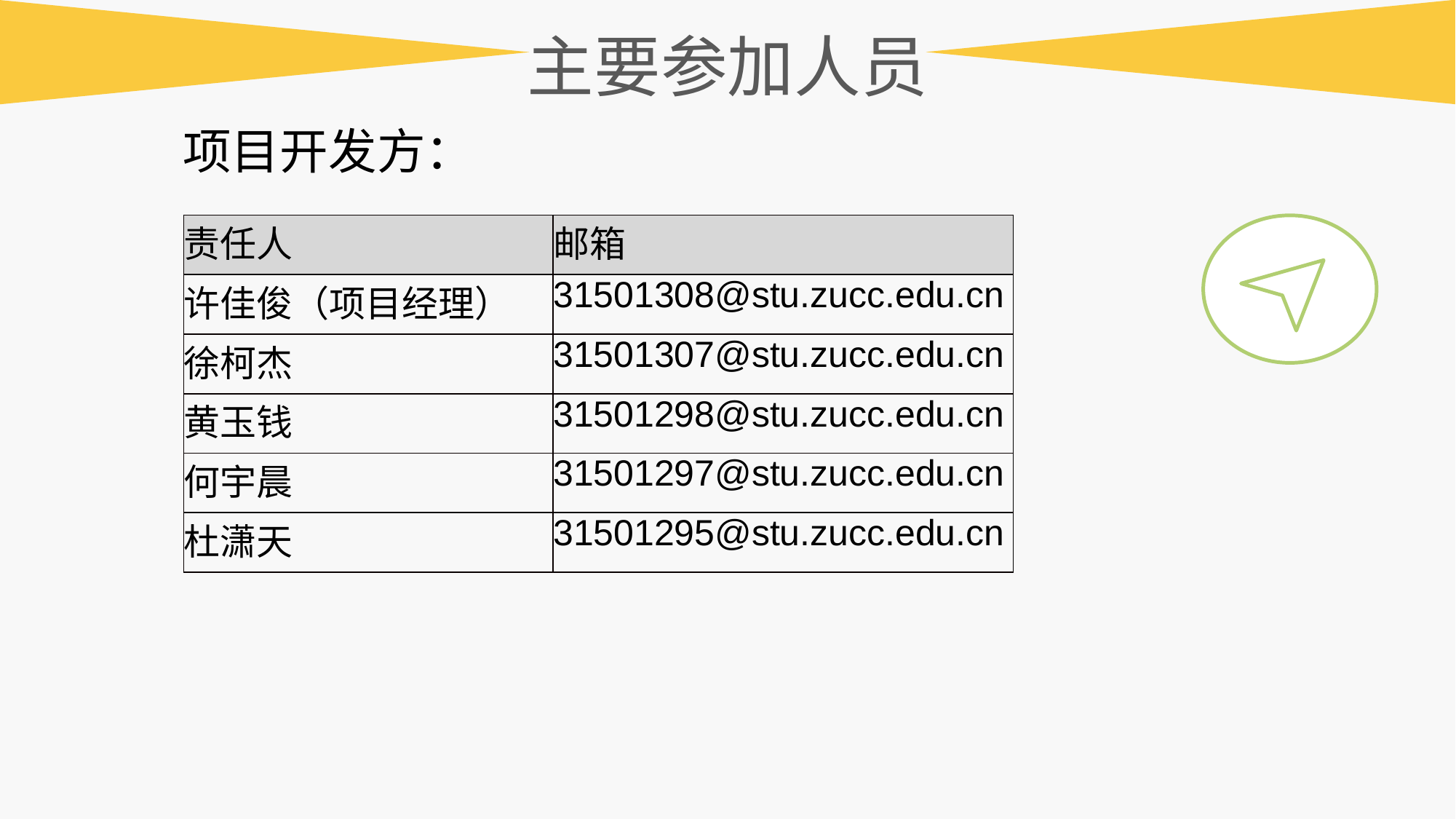

主要参加人员
项目开发方：

| 责任人 | 邮箱 |
| --- | --- |
| 许佳俊（项目经理） | 31501308@stu.zucc.edu.cn |
| 徐柯杰 | 31501307@stu.zucc.edu.cn |
| 黄玉钱 | 31501298@stu.zucc.edu.cn |
| 何宇晨 | 31501297@stu.zucc.edu.cn |
| 杜潇天 | 31501295@stu.zucc.edu.cn |